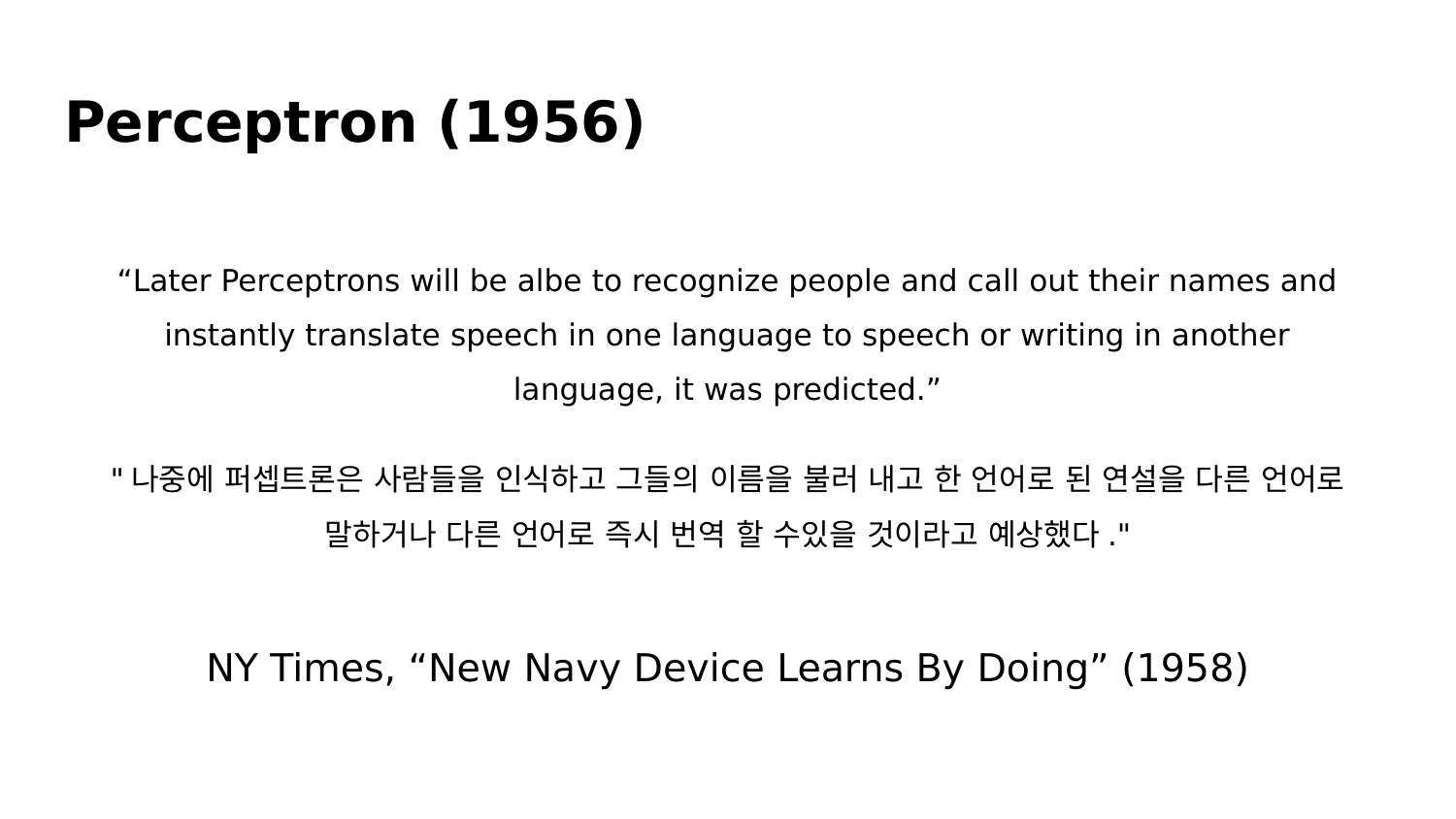

# Perceptron (1956)

“Later Perceptrons will be albe to recognize people and call out their names and instantly translate speech in one language to speech or writing in another language, it was predicted.”
"나중에 퍼셉트론은 사람들을 인식하고 그들의 이름을 불러 내고 한 언어로 된 연설을 다른 언어로 말하거나 다른 언어로 즉시 번역 할 수있을 것이라고 예상했다."
NY Times, “New Navy Device Learns By Doing” (1958)